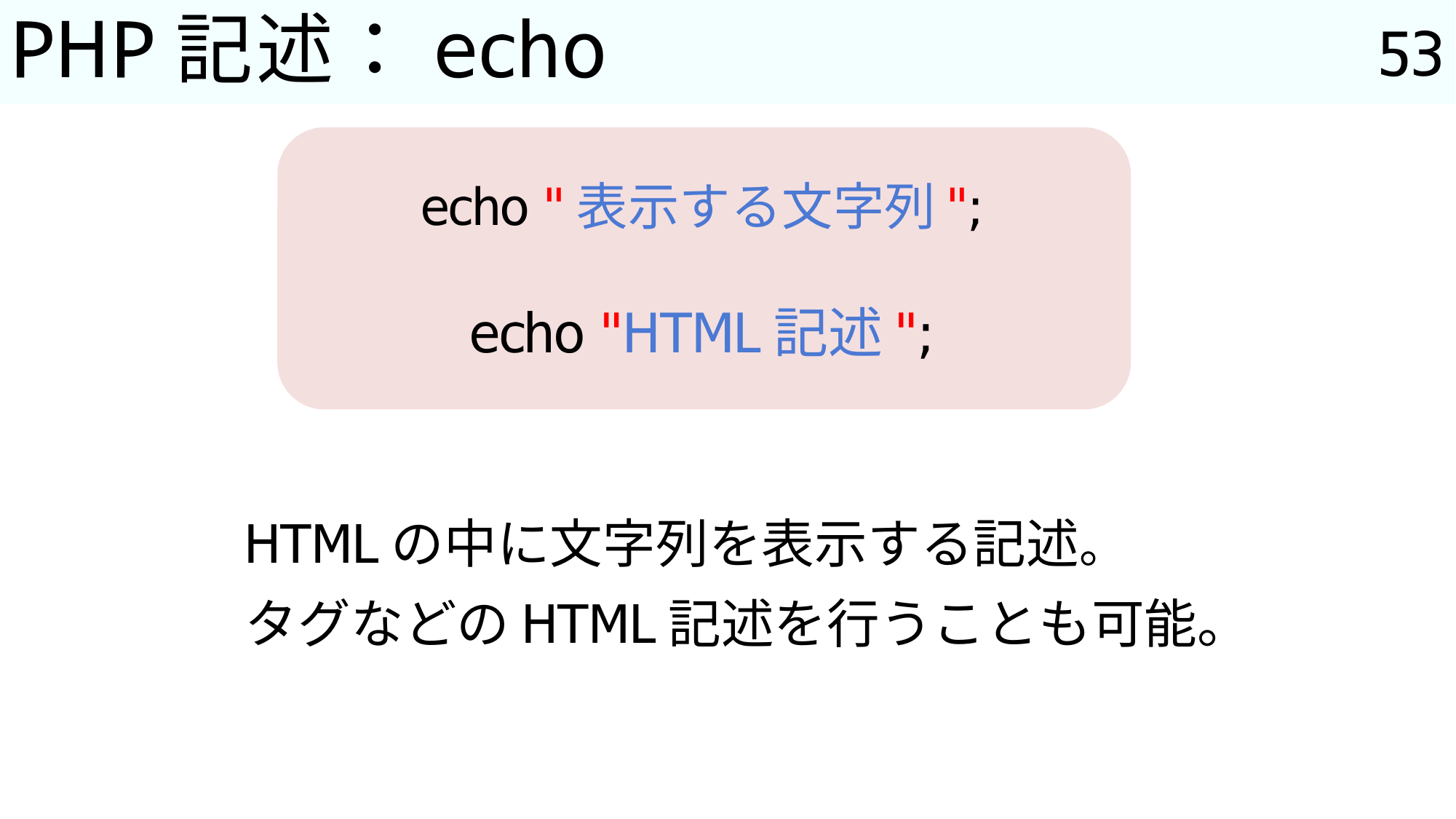

53
# PHP記述：echo

echo "表示する文字列";
echo "HTML記述";
HTMLの中に文字列を表示する記述。
タグなどのHTML記述を行うことも可能。